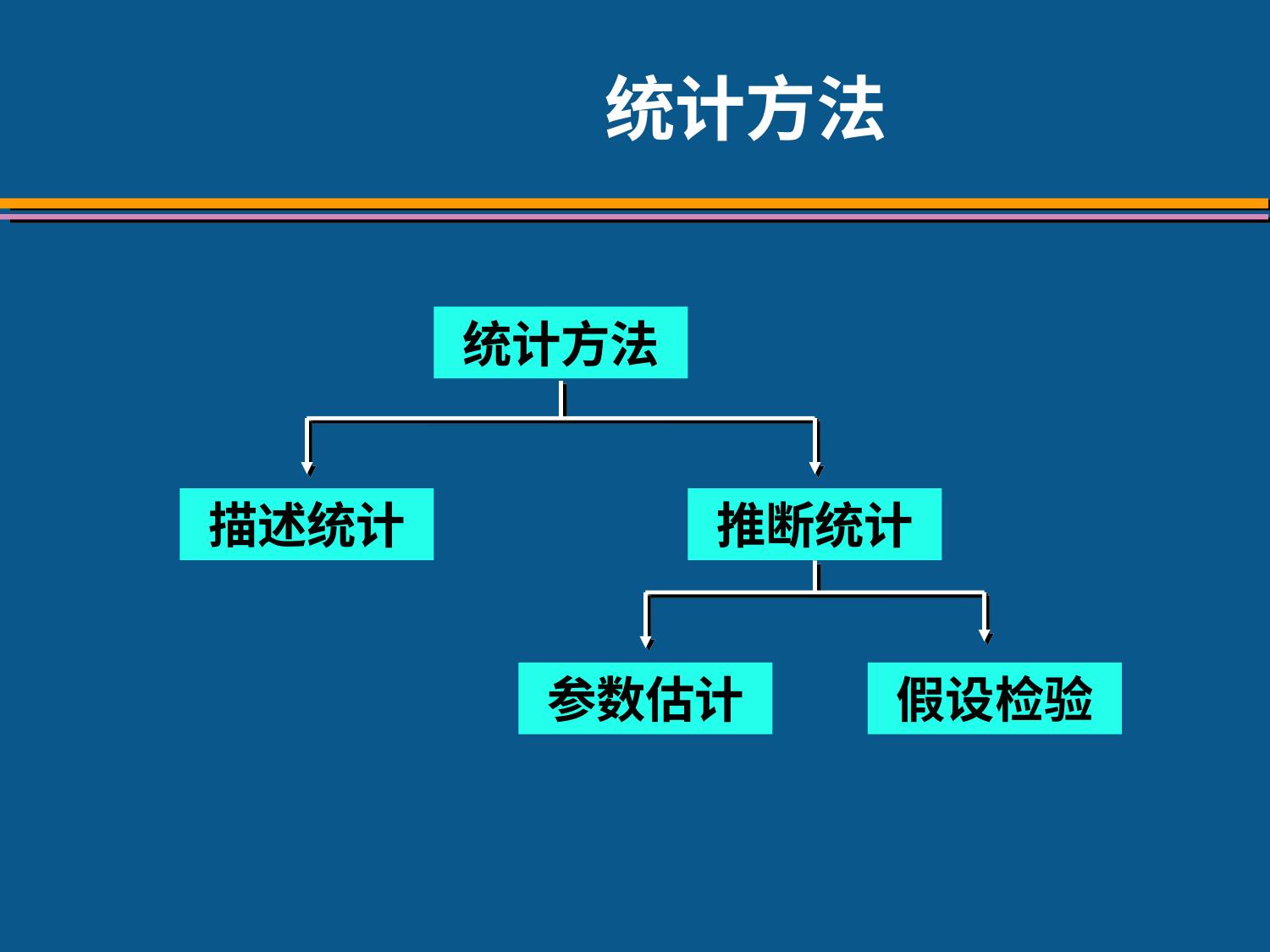

# 统计方法
统计方法

描述统计
推断统计

参数估计
假设检验